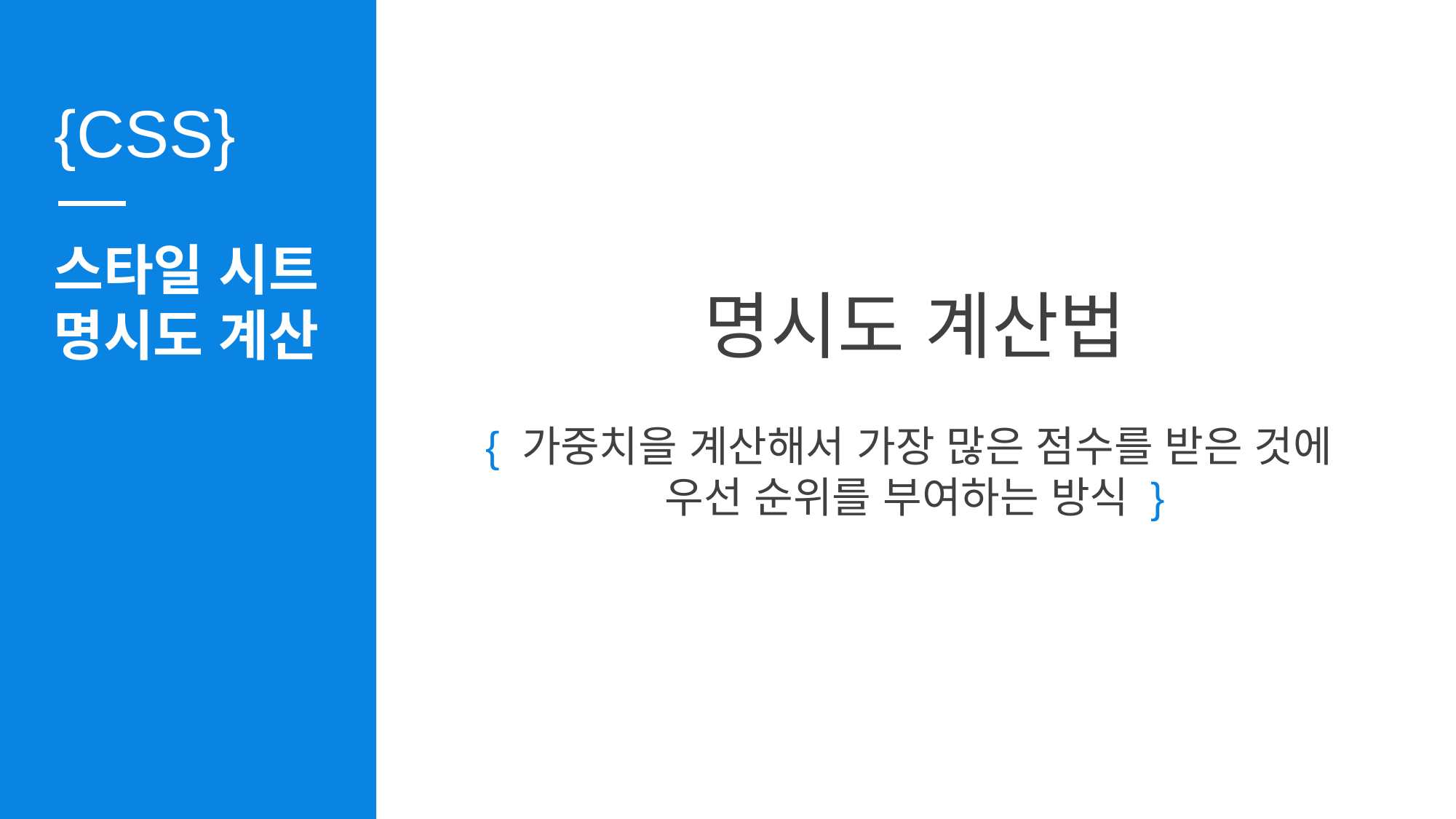

스타일 시트
명시도 계산
명시도 계산법
{ 가중치을 계산해서 가장 많은 점수를 받은 것에
우선 순위를 부여하는 방식 }